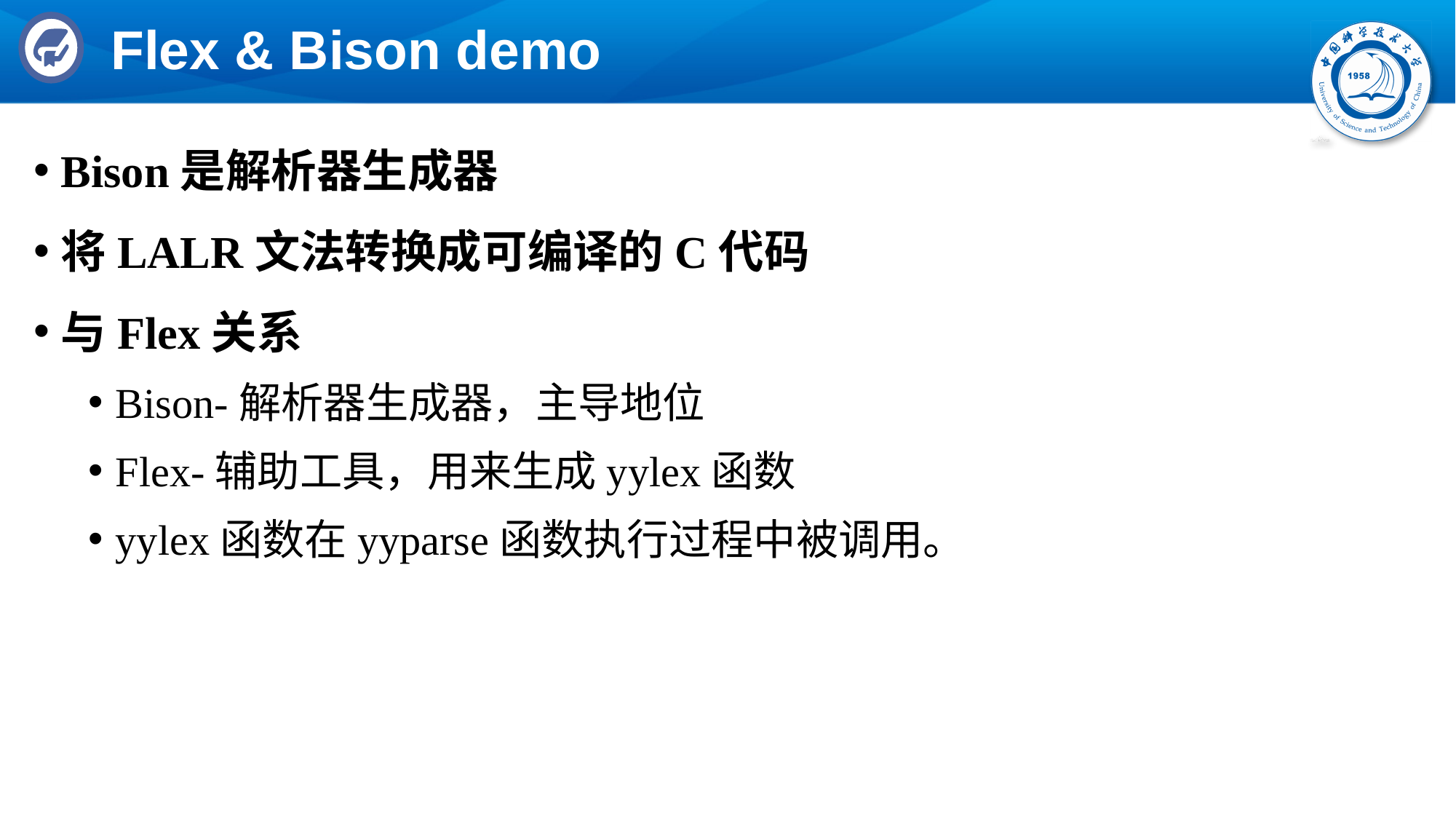

# Flex & Bison demo
Bison是解析器生成器
将LALR文法转换成可编译的C代码
与Flex关系
Bison-解析器生成器，主导地位
Flex-辅助工具，用来生成yylex函数
yylex函数在yyparse函数执行过程中被调用。